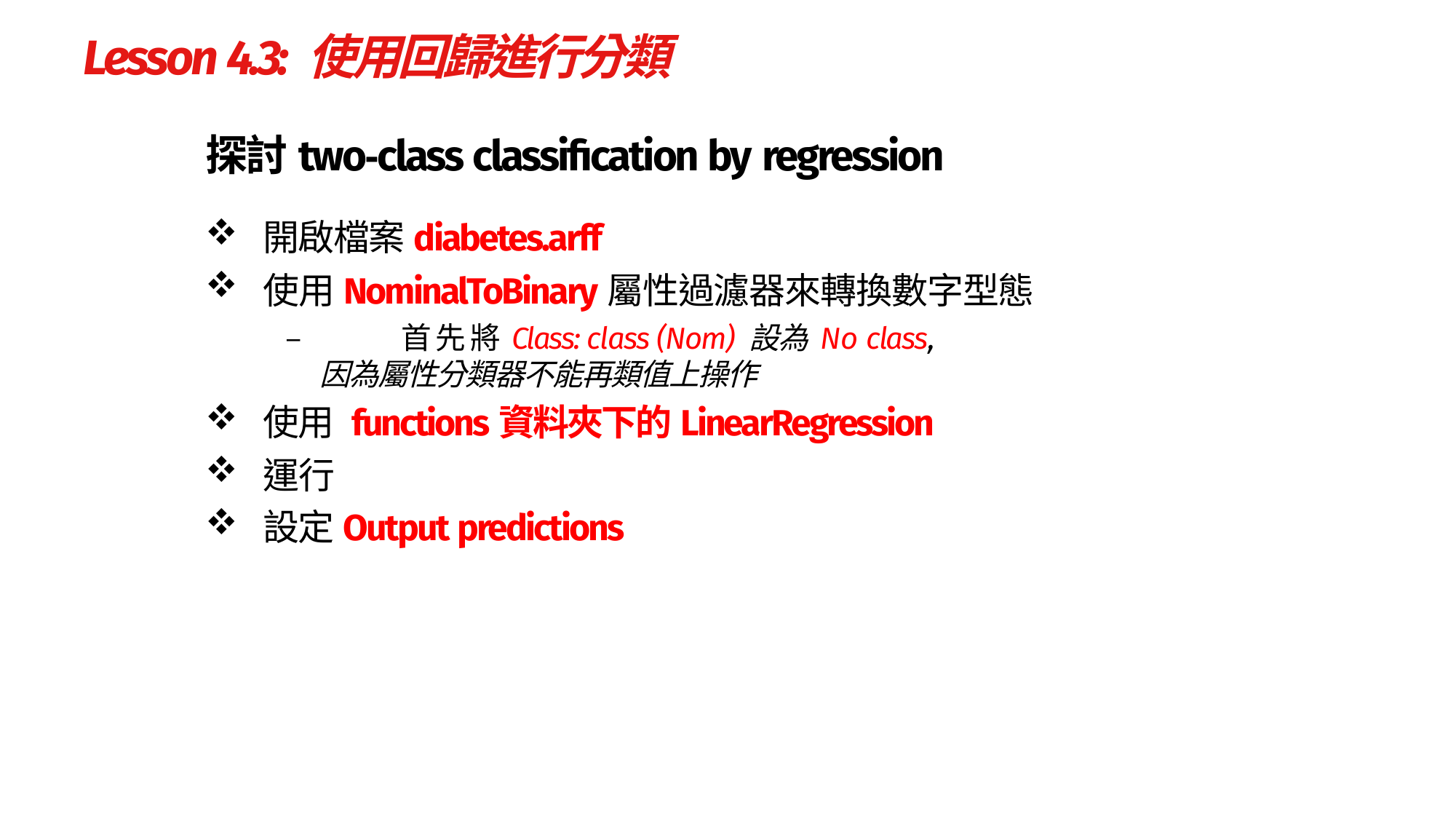

# Lesson 4.3: 使用回歸進行分類
探討two‐class classification by regression
開啟檔案diabetes.arff
使用NominalToBinary屬性過濾器來轉換數字型態
–	首先將Class: class (Nom) 設為 No class,
因為屬性分類器不能再類值上操作
使用 functions資料夾下的LinearRegression
運行
設定Output predictions